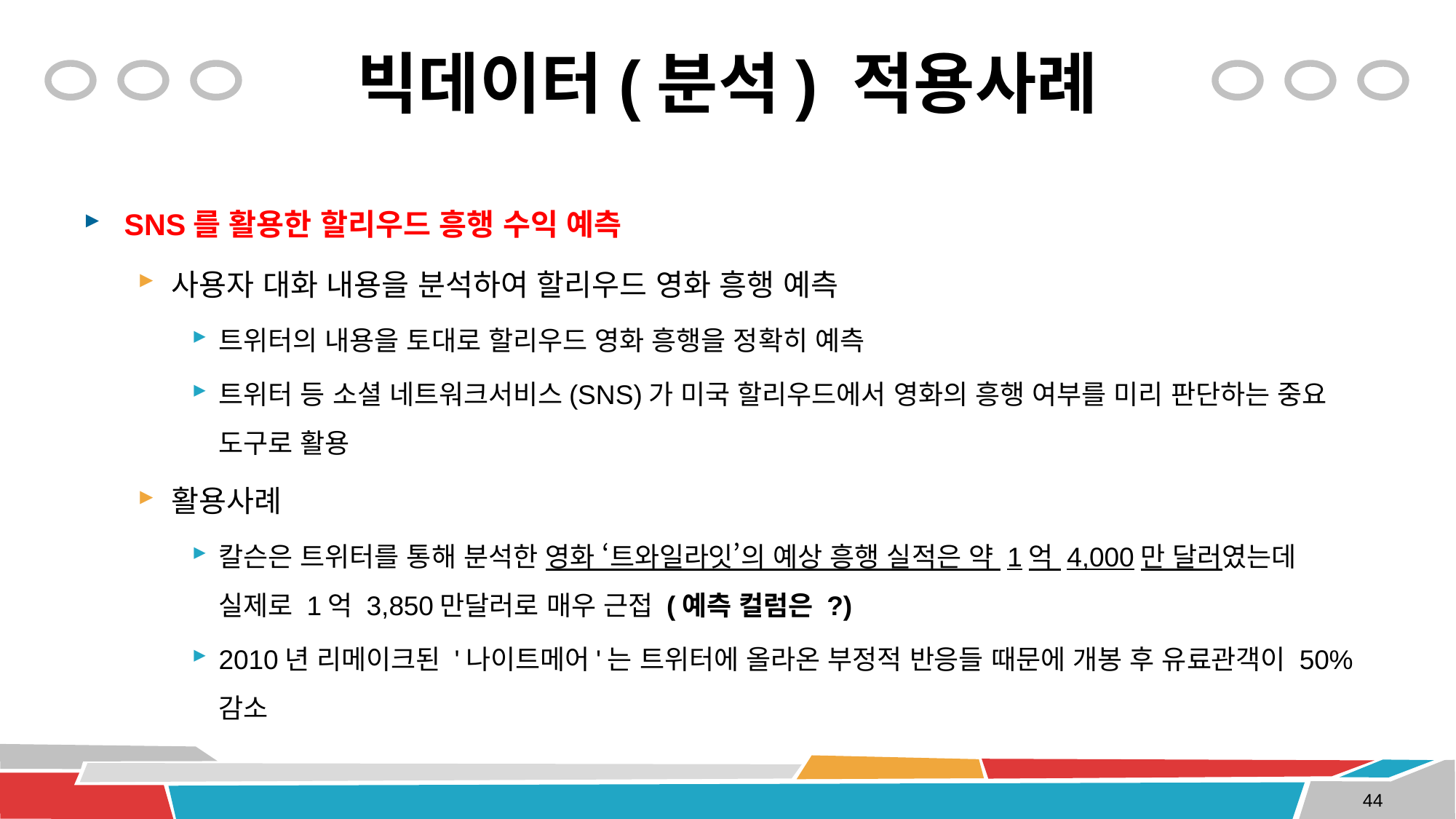

# 빅데이터(분석) 적용사례
SNS를 활용한 할리우드 흥행 수익 예측
사용자 대화 내용을 분석하여 할리우드 영화 흥행 예측
트위터의 내용을 토대로 할리우드 영화 흥행을 정확히 예측
트위터 등 소셜 네트워크서비스(SNS)가 미국 할리우드에서 영화의 흥행 여부를 미리 판단하는 중요 도구로 활용
활용사례
칼슨은 트위터를 통해 분석한 영화 ‘트와일라잇’의 예상 흥행 실적은 약 1억 4,000만 달러였는데 실제로 1억 3,850만달러로 매우 근접 (예측 컬럼은 ?)
2010년 리메이크된 '나이트메어'는 트위터에 올라온 부정적 반응들 때문에 개봉 후 유료관객이 50% 감소
44